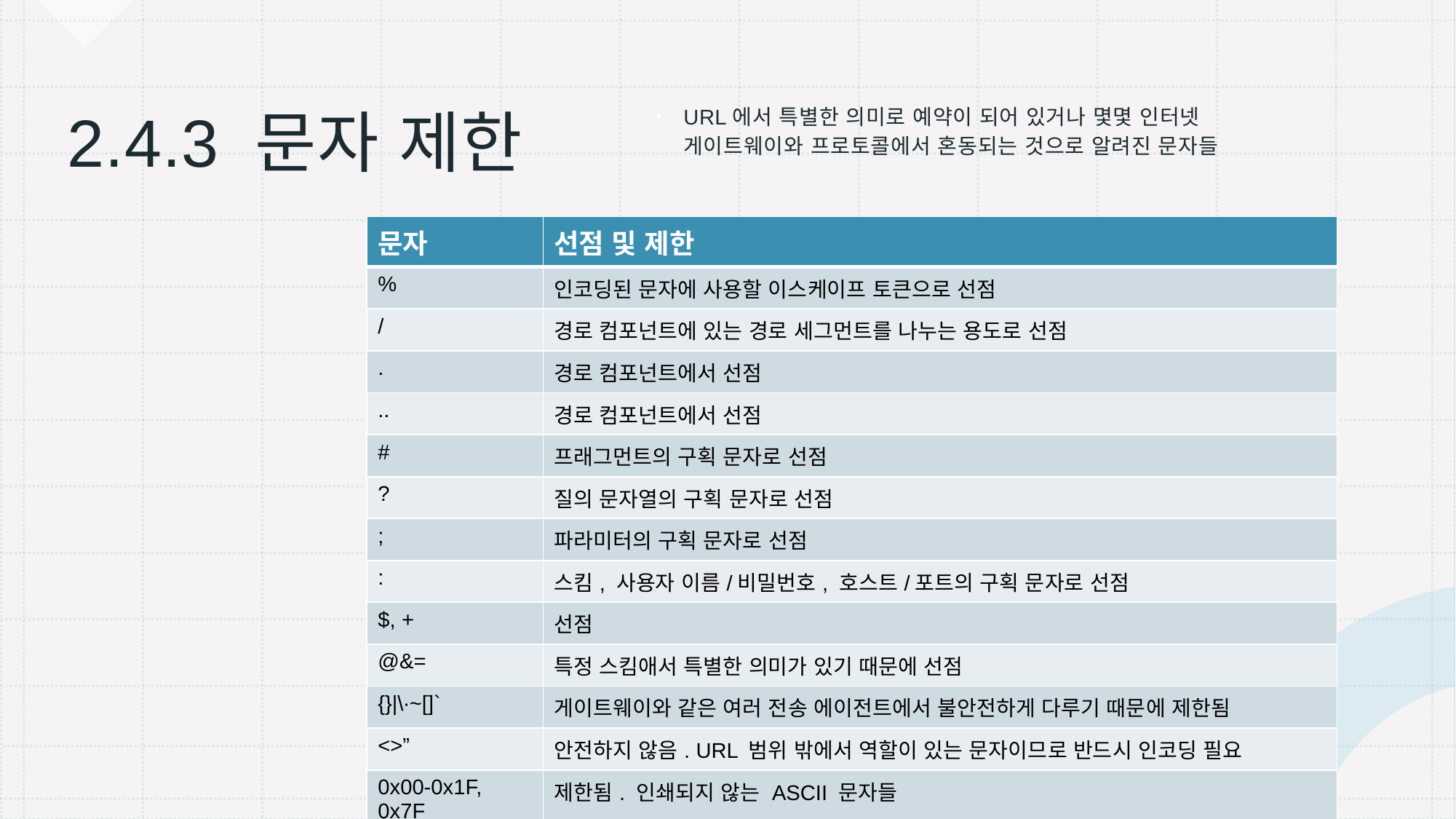

# 2.4.3 문자 제한
URL에서 특별한 의미로 예약이 되어 있거나 몇몇 인터넷 게이트웨이와 프로토콜에서 혼동되는 것으로 알려진 문자들

| 문자 | 선점 및 제한 |
| --- | --- |
| % | 인코딩된 문자에 사용할 이스케이프 토큰으로 선점 |
| / | 경로 컴포넌트에 있는 경로 세그먼트를 나누는 용도로 선점 |
| . | 경로 컴포넌트에서 선점 |
| .. | 경로 컴포넌트에서 선점 |
| # | 프래그먼트의 구획 문자로 선점 |
| ? | 질의 문자열의 구획 문자로 선점 |
| ; | 파라미터의 구획 문자로 선점 |
| : | 스킴, 사용자 이름/비밀번호, 호스트/포트의 구획 문자로 선점 |
| $, + | 선점 |
| @&= | 특정 스킴애서 특별한 의미가 있기 때문에 선점 |
| {}|\∙~[]` | 게이트웨이와 같은 여러 전송 에이전트에서 불안전하게 다루기 때문에 제한됨 |
| <>” | 안전하지 않음. URL 범위 밖에서 역할이 있는 문자이므로 반드시 인코딩 필요 |
| 0x00-0x1F, 0x7F | 제한됨. 인쇄되지 않는 ASCII 문자들 |
| > 0x7F | 제한됨. 7비트 ASCII 문자들이 아님 |